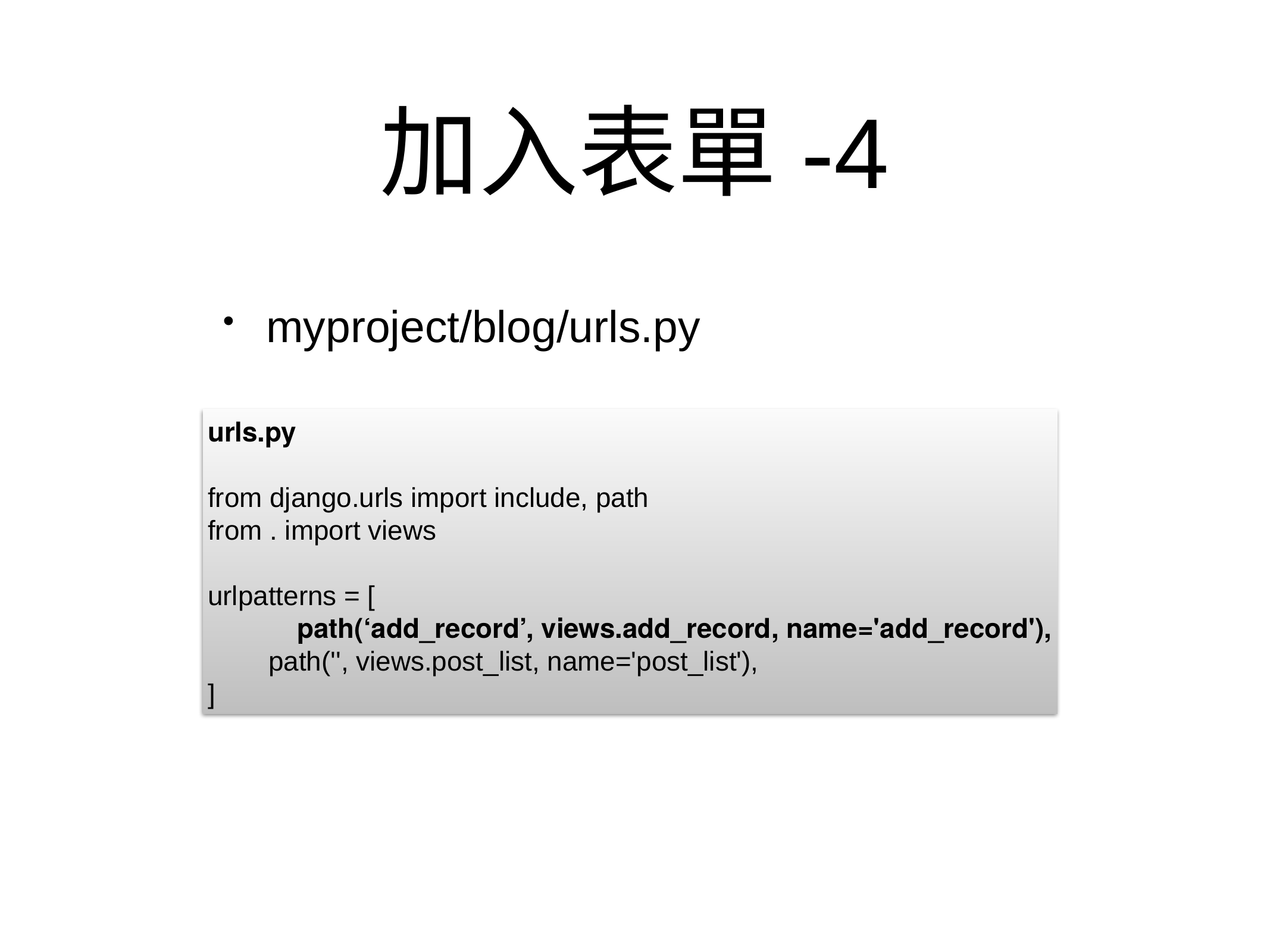

# 加入表單-4
myproject/blog/urls.py
urls.py

from django.urls import include, path
from . import views

urlpatterns = [
	path(‘add_record’, views.add_record, name='add_record'),
        path('', views.post_list, name='post_list'),
]